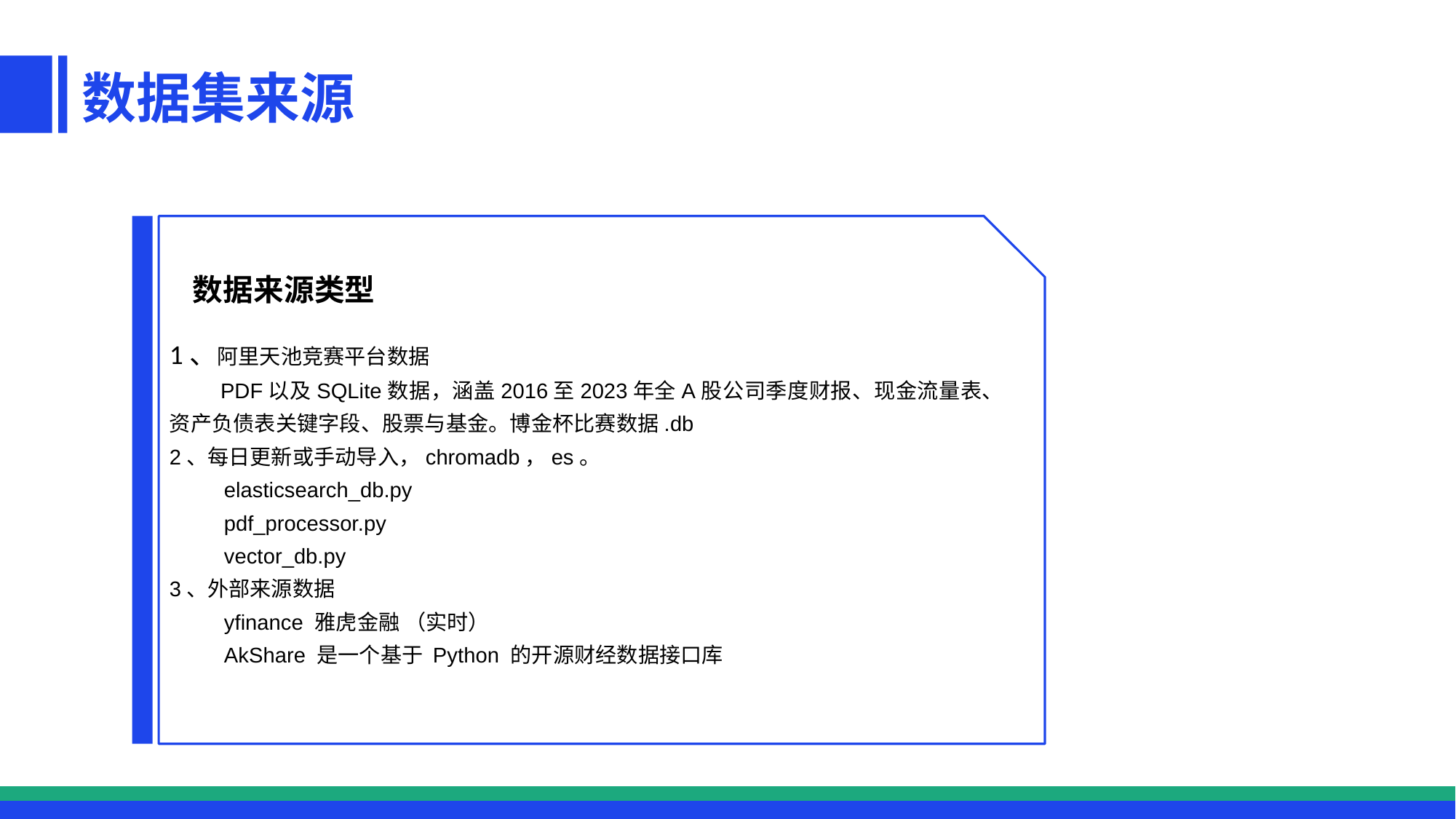

数据集来源

1、阿里天池竞赛平台数据
        PDF以及SQLite数据，涵盖2016至2023年全A股公司季度财报、现金流量表、资产负债表关键字段、股票与基金。博金杯比赛数据.db
2、每日更新或手动导入，chromadb，es。
elasticsearch_db.py
pdf_processor.py
vector_db.py
3、外部来源数据
yfinance 雅虎金融 （实时）
AkShare 是一个基于 Python 的开源财经数据接口库

数据来源类型